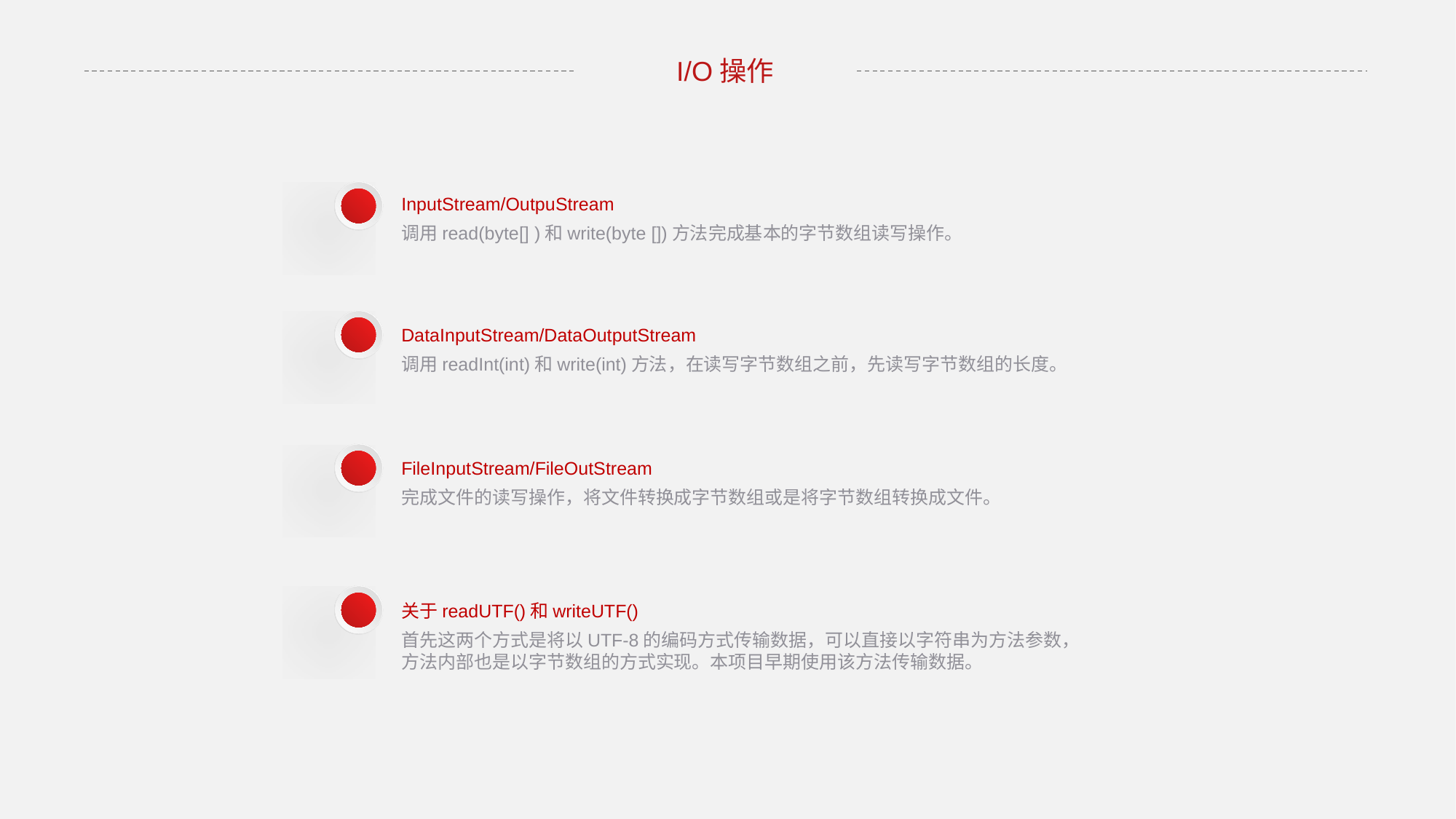

I/O操作

InputStream/OutpuStream
调用read(byte[] )和write(byte [])方法完成基本的字节数组读写操作。

DataInputStream/DataOutputStream
调用readInt(int)和write(int)方法，在读写字节数组之前，先读写字节数组的长度。

FileInputStream/FileOutStream
完成文件的读写操作，将文件转换成字节数组或是将字节数组转换成文件。

关于readUTF()和writeUTF()
首先这两个方式是将以UTF-8的编码方式传输数据，可以直接以字符串为方法参数，方法内部也是以字节数组的方式实现。本项目早期使用该方法传输数据。